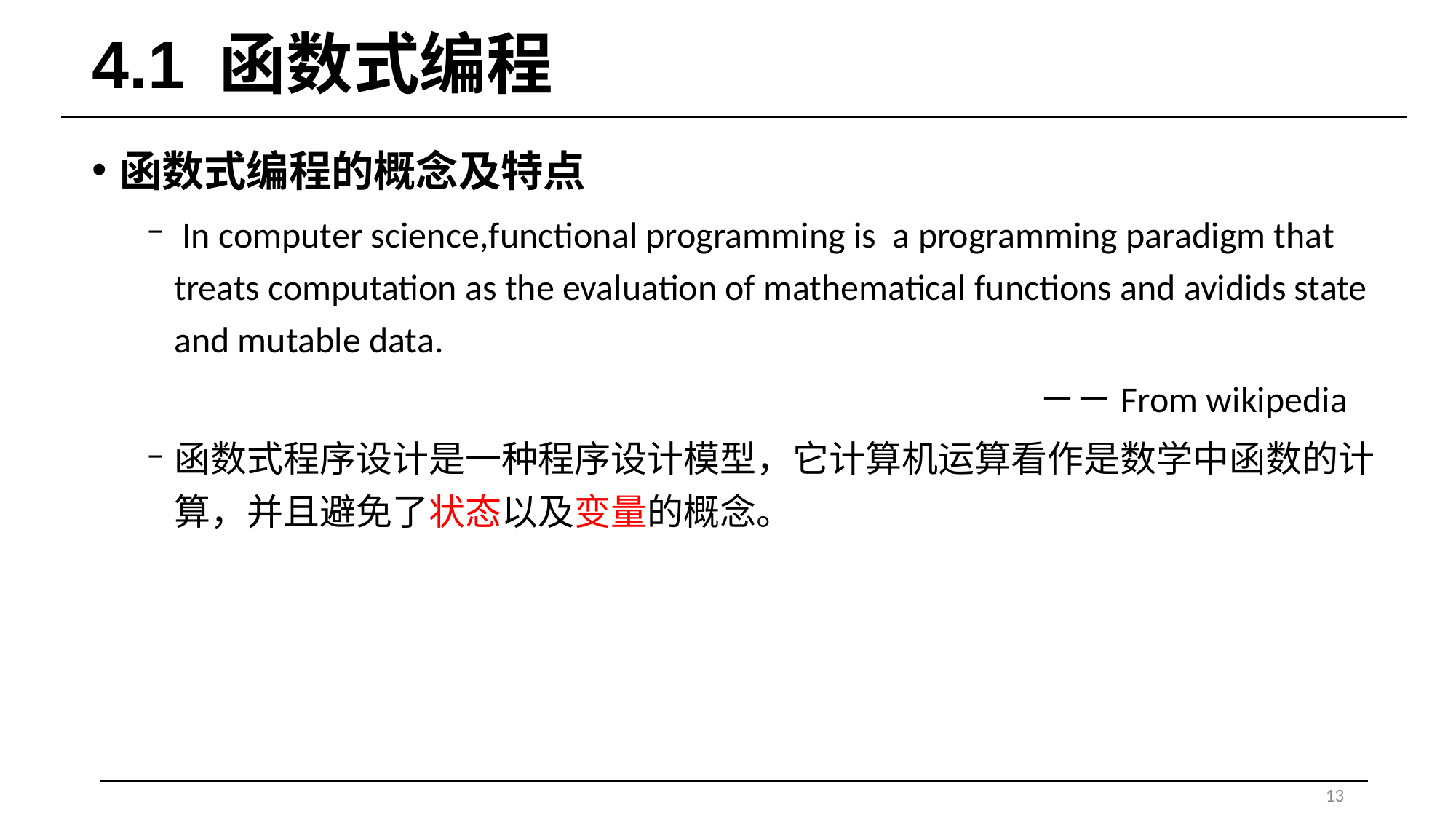

# 4.1 函数式编程
函数式编程的概念及特点
 In computer science,functional programming is  a programming paradigm that treats computation as the evaluation of mathematical functions and avidids state and mutable data.
                                                                                                            －－From wikipedia
函数式程序设计是一种程序设计模型，它计算机运算看作是数学中函数的计算，并且避免了状态以及变量的概念。

13